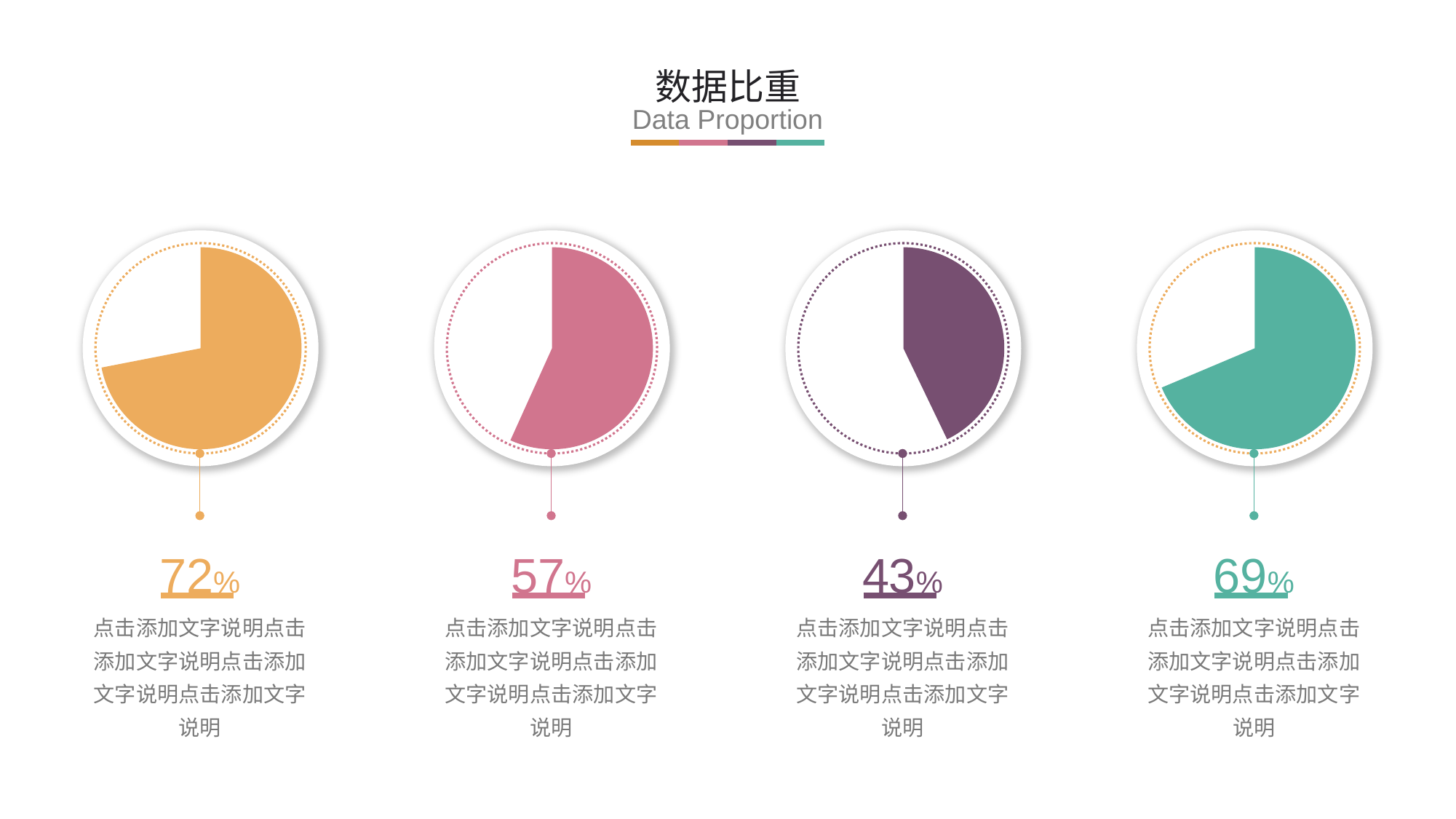

数据比重
Data Proportion

### Chart

| Category | 销售额 |
|---|---|
| 第一季度 | 8.2 |
| 第二季度 | 3.2 |

### Chart

| Category | 销售额 |
|---|---|
| 第一季度 | 4.2 |
| 第二季度 | 3.2 |

### Chart

| Category | 销售额 |
|---|---|
| 第一季度 | 2.4 |
| 第二季度 | 3.2 |

### Chart

| Category | 销售额 |
|---|---|
| 第一季度 | 7.0 |
| 第二季度 | 3.2 |

72%
57%
43%
69%
点击添加文字说明点击添加文字说明点击添加文字说明点击添加文字说明
点击添加文字说明点击添加文字说明点击添加文字说明点击添加文字说明
点击添加文字说明点击添加文字说明点击添加文字说明点击添加文字说明
点击添加文字说明点击添加文字说明点击添加文字说明点击添加文字说明